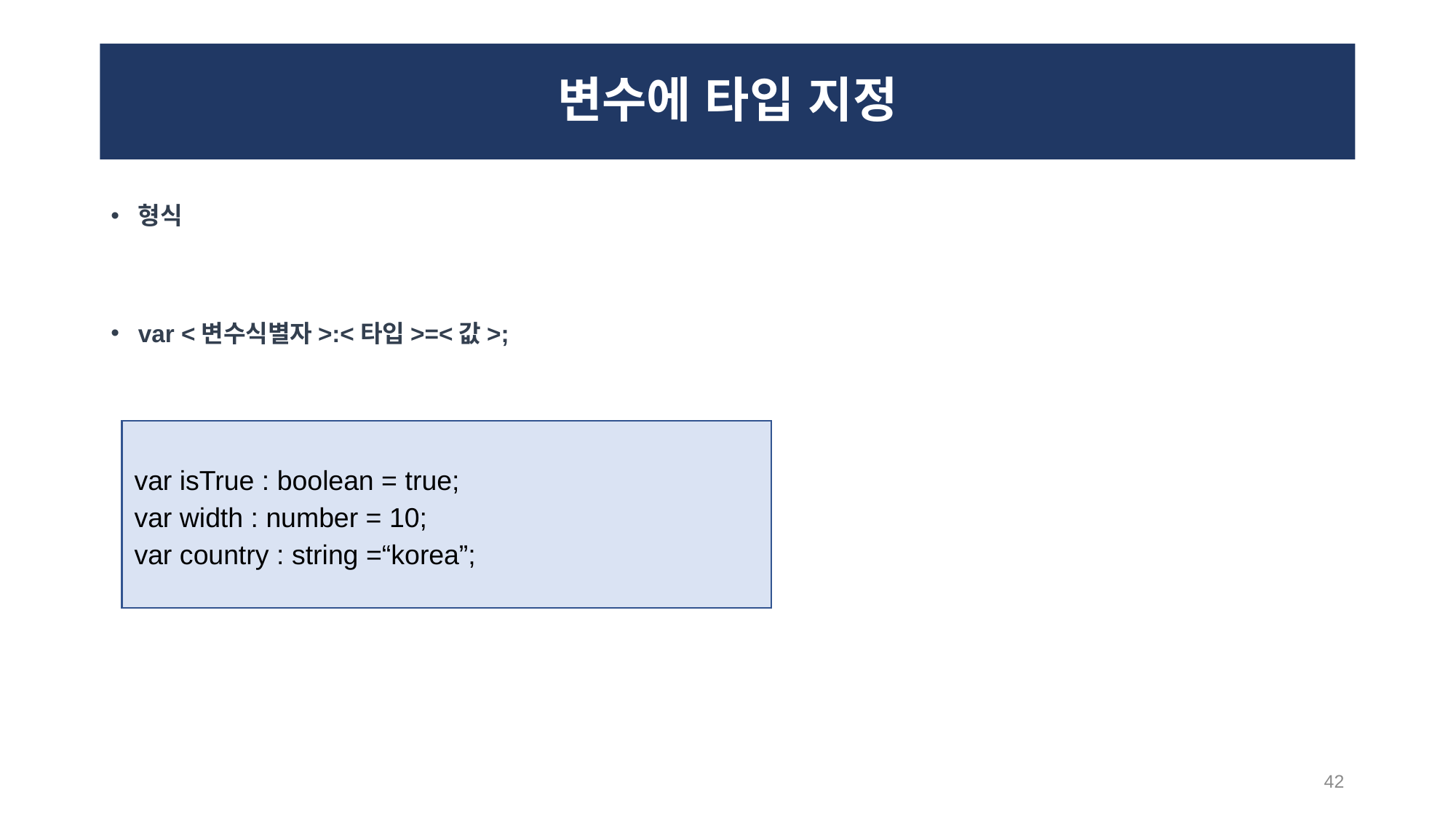

# 변수에 타입 지정
형식

var <변수식별자>:<타입>=<값>;

var isTrue : boolean = true;
var width : number = 10;
var country : string =“korea”;
42